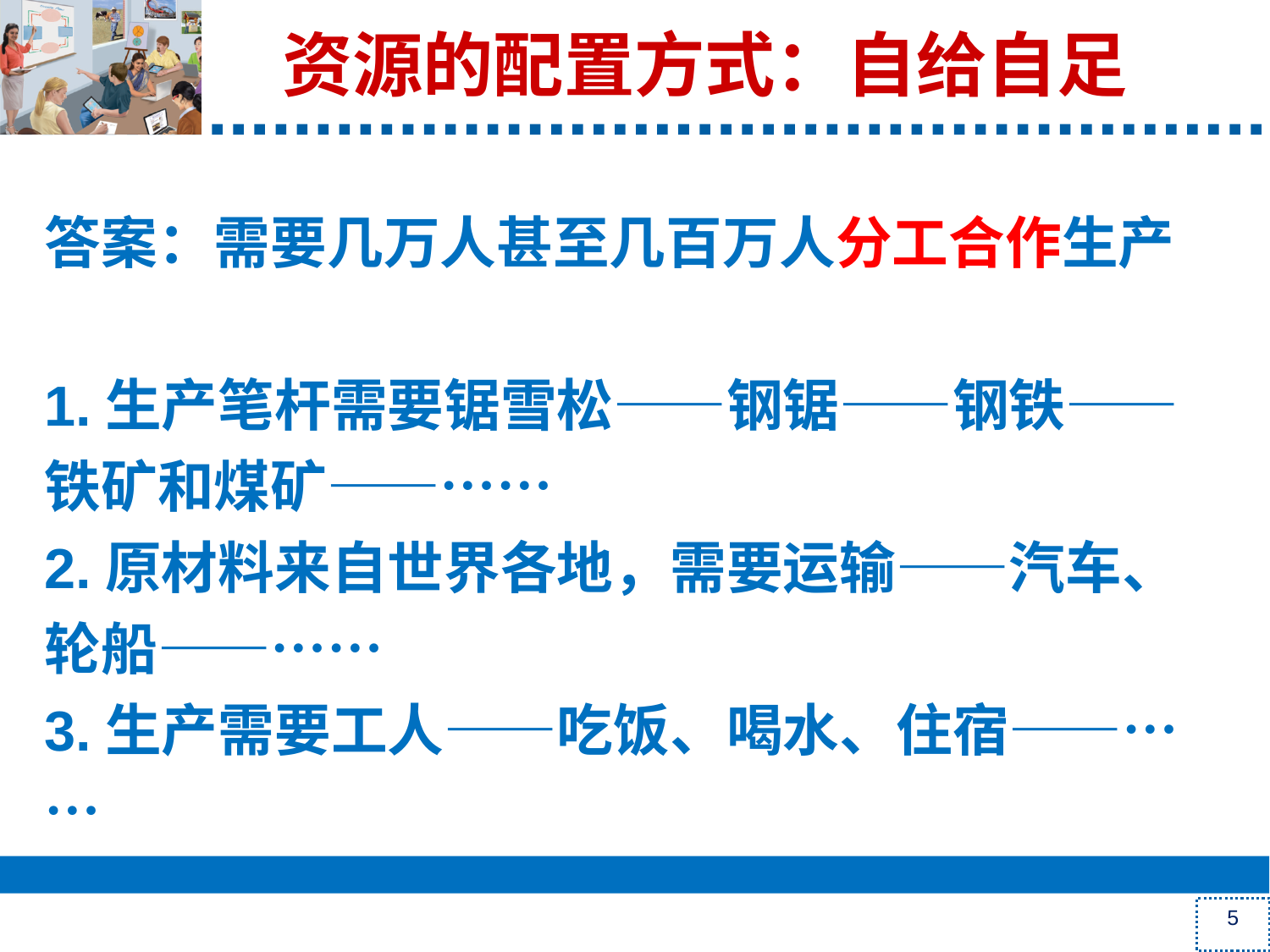

# 资源的配置方式：自给自足

答案：需要几万人甚至几百万人分工合作生产

1.生产笔杆需要锯雪松——钢锯——钢铁——铁矿和煤矿——……
2.原材料来自世界各地，需要运输——汽车、轮船——……
3.生产需要工人——吃饭、喝水、住宿——……

5